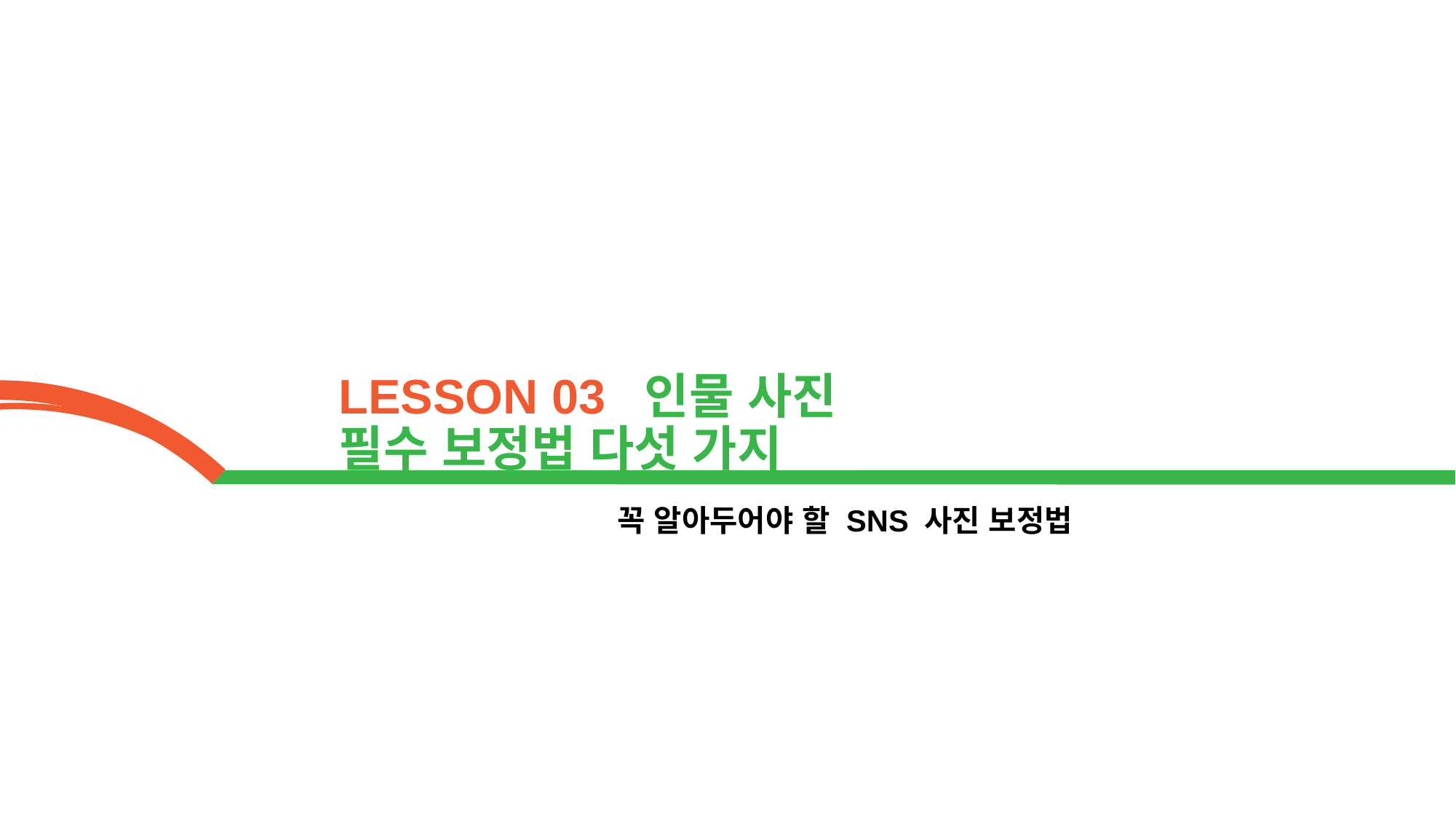

LESSON 03  인물 사진 필수 보정법 다섯 가지
꼭 알아두어야 할 SNS 사진 보정법